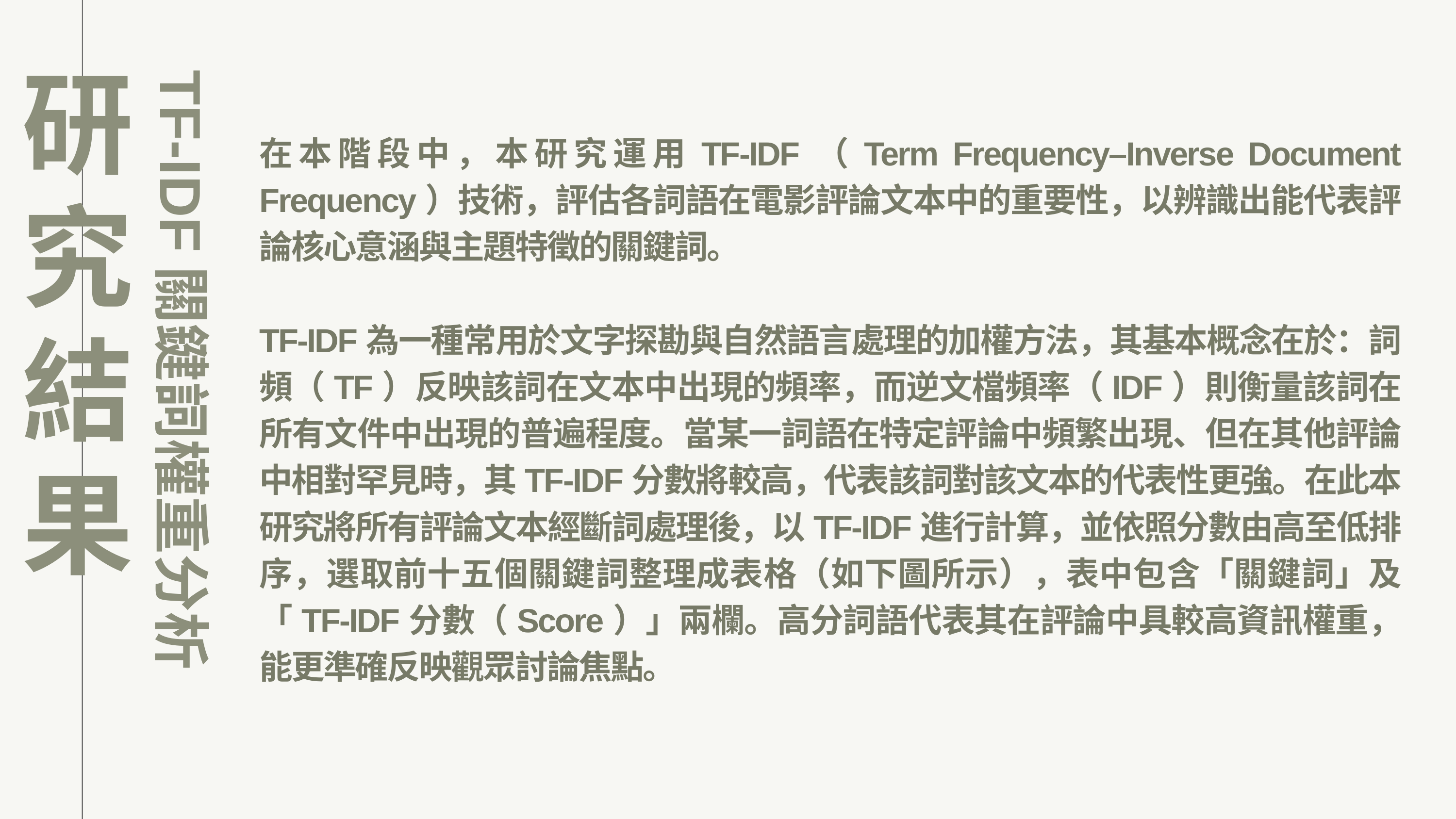

研究結果
TF-IDF關鍵詞權重分析
在本階段中，本研究運用TF-IDF（Term Frequency–Inverse Document Frequency）技術，評估各詞語在電影評論文本中的重要性，以辨識出能代表評論核心意涵與主題特徵的關鍵詞。

TF-IDF為一種常用於文字探勘與自然語言處理的加權方法，其基本概念在於：詞頻（TF）反映該詞在文本中出現的頻率，而逆文檔頻率（IDF）則衡量該詞在所有文件中出現的普遍程度。當某一詞語在特定評論中頻繁出現、但在其他評論中相對罕見時，其TF-IDF分數將較高，代表該詞對該文本的代表性更強。在此本研究將所有評論文本經斷詞處理後，以TF-IDF進行計算，並依照分數由高至低排序，選取前十五個關鍵詞整理成表格（如下圖所示），表中包含「關鍵詞」及「TF-IDF分數（Score）」兩欄。高分詞語代表其在評論中具較高資訊權重，能更準確反映觀眾討論焦點。